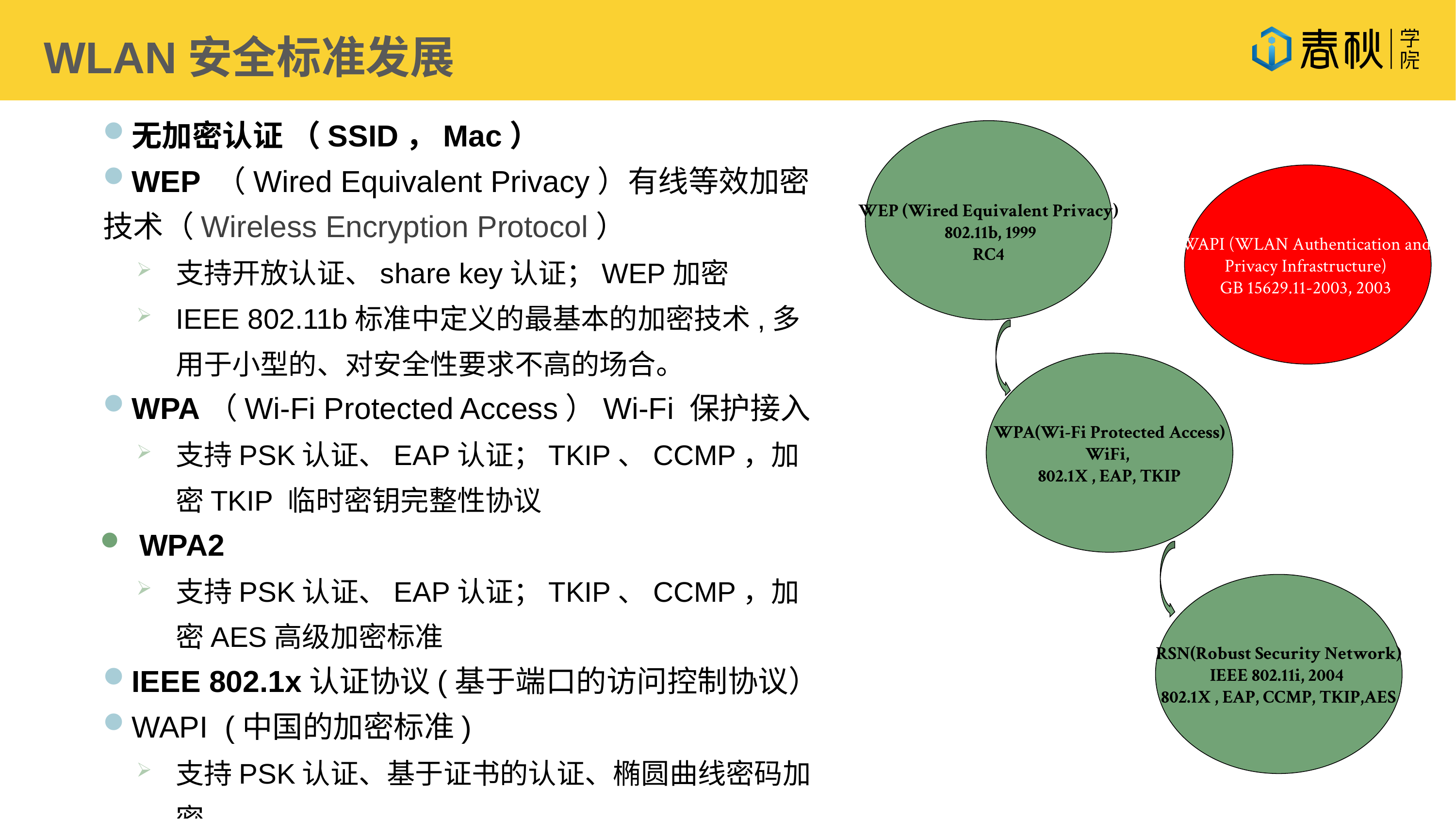

WLAN安全标准发展
无加密认证 （SSID，Mac）
WEP （Wired Equivalent Privacy）有线等效加密技术（Wireless Encryption Protocol）
支持开放认证、share key认证；WEP加密
IEEE 802.11b标准中定义的最基本的加密技术,多用于小型的、对安全性要求不高的场合。
WPA（Wi-Fi Protected Access）Wi-Fi 保护接入
支持PSK认证、EAP认证；TKIP、CCMP，加密TKIP 临时密钥完整性协议
WPA2
支持PSK认证、EAP认证；TKIP、CCMP，加密AES高级加密标准
IEEE 802.1x认证协议(基于端口的访问控制协议）
WAPI  (中国的加密标准)
支持PSK认证、基于证书的认证、椭圆曲线密码加密

WEP (Wired Equivalent Privacy)
 802.11b, 1999
RC4
WAPI (WLAN Authentication and
Privacy Infrastructure)
GB 15629.11-2003, 2003

WPA(Wi-Fi Protected Access)
WiFi,
 802.1X , EAP, TKIP

RSN(Robust Security Network)
IEEE 802.11i, 2004
 802.1X , EAP, CCMP, TKIP,AES